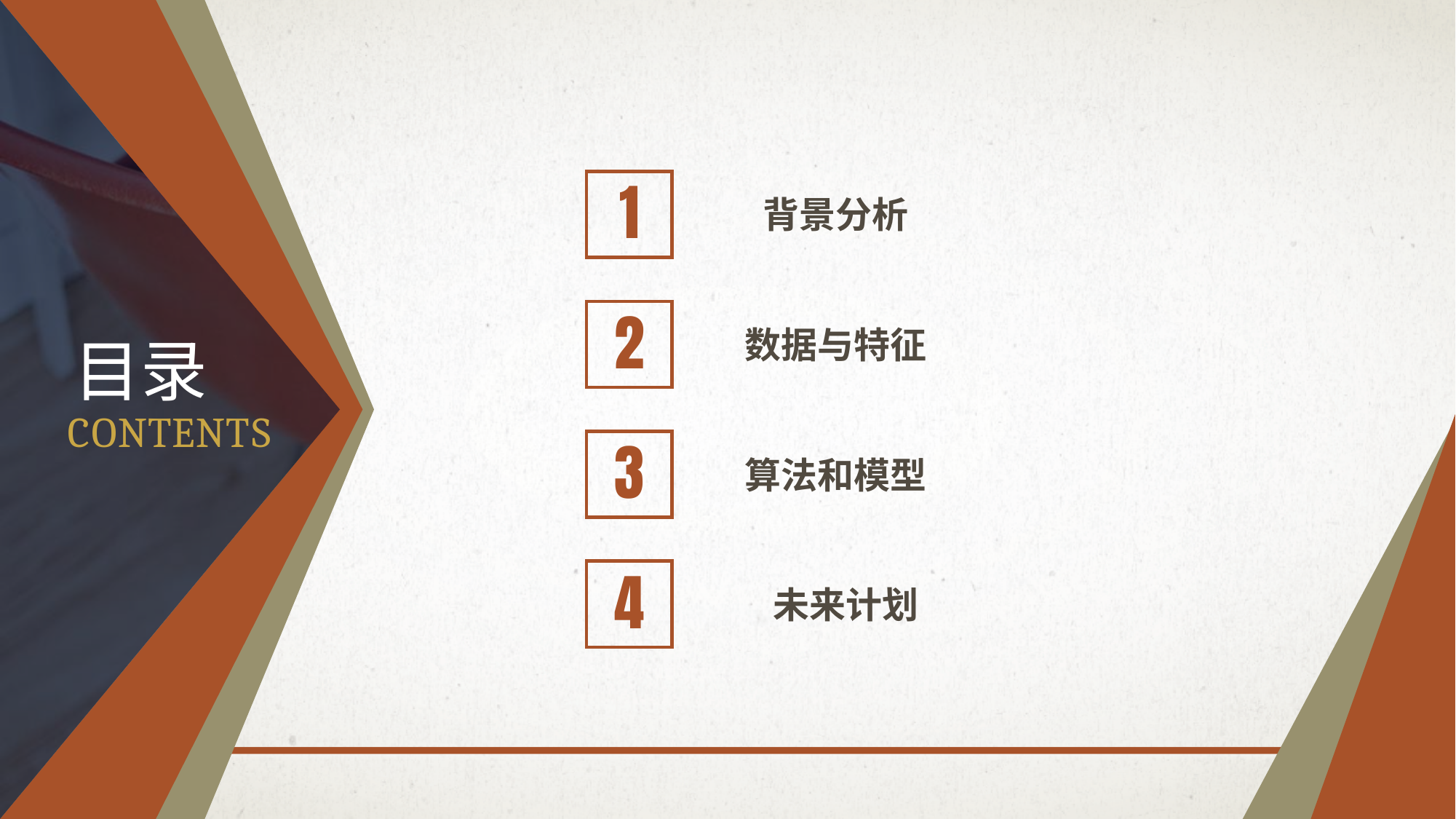

1
背景分析

2
数据与特征
目录
CONTENTS

3
算法和模型
4
未来计划